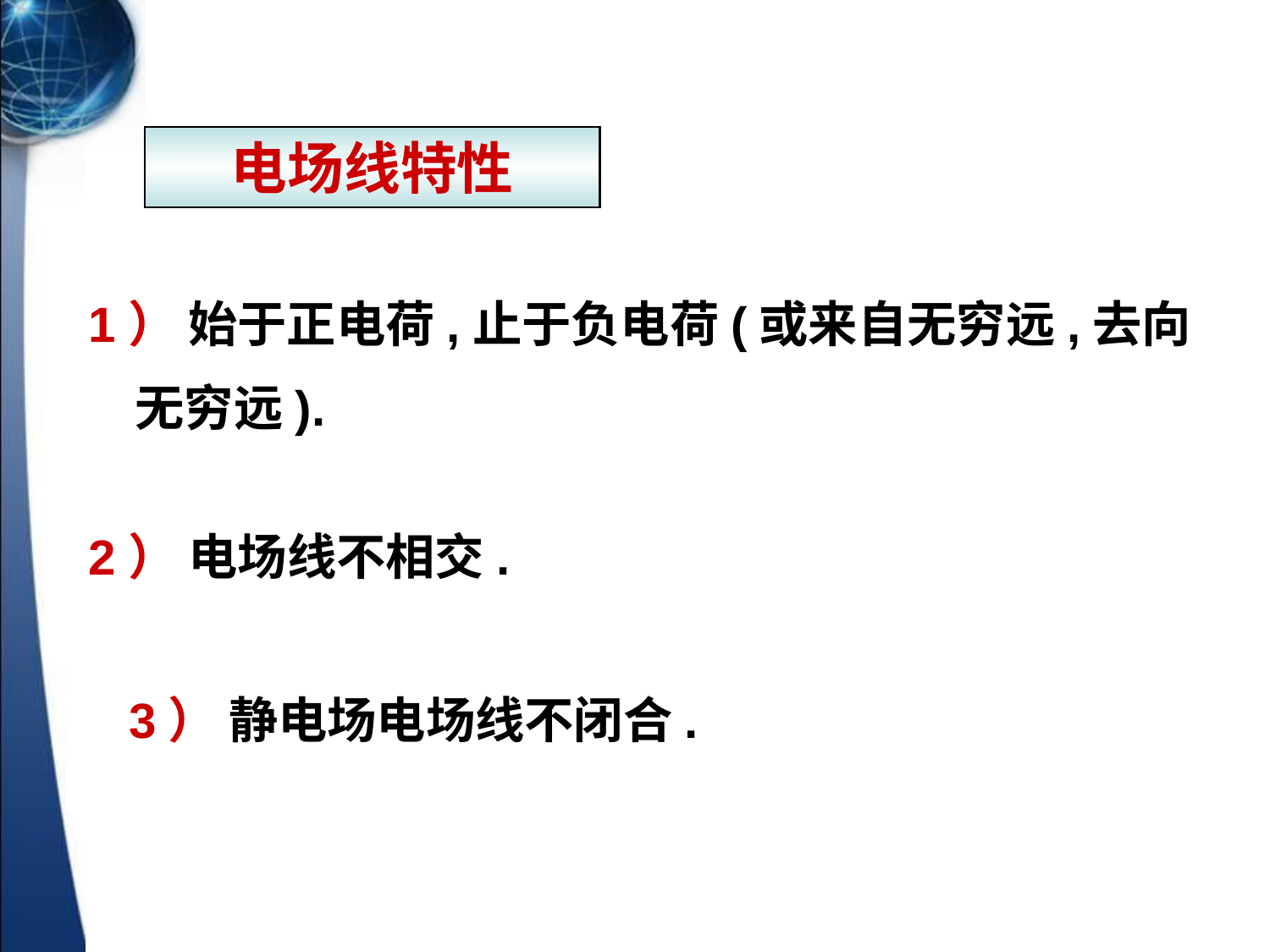

电场线特性
    1） 始于正电荷,止于负电荷(或来自无穷远,去向
        无穷远).
    2） 电场线不相交.
3） 静电场电场线不闭合.